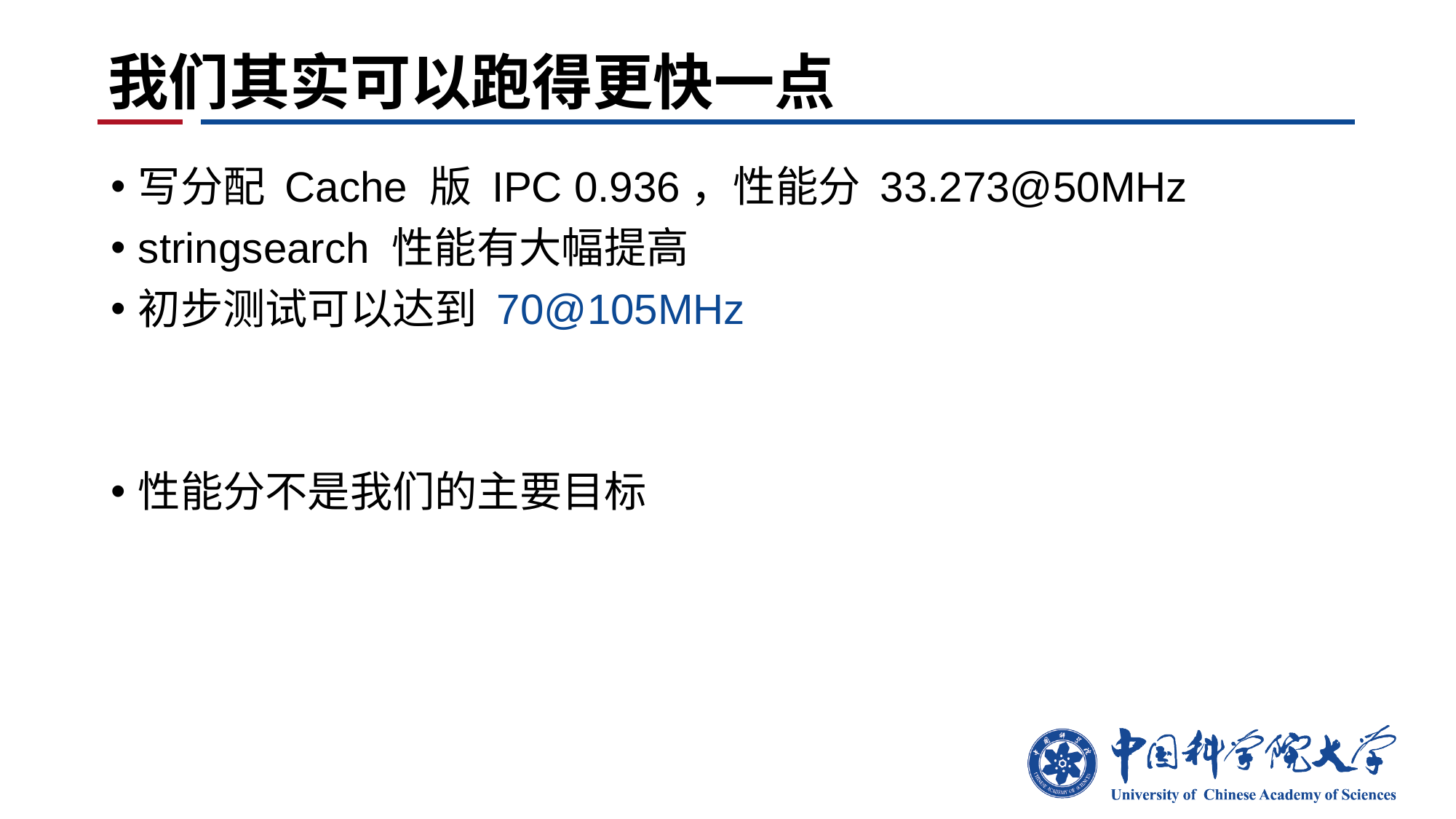

# 我们其实可以跑得更快一点
写分配 Cache 版 IPC 0.936，性能分 33.273@50MHz
stringsearch 性能有大幅提高
初步测试可以达到 70@105MHz

性能分不是我们的主要目标